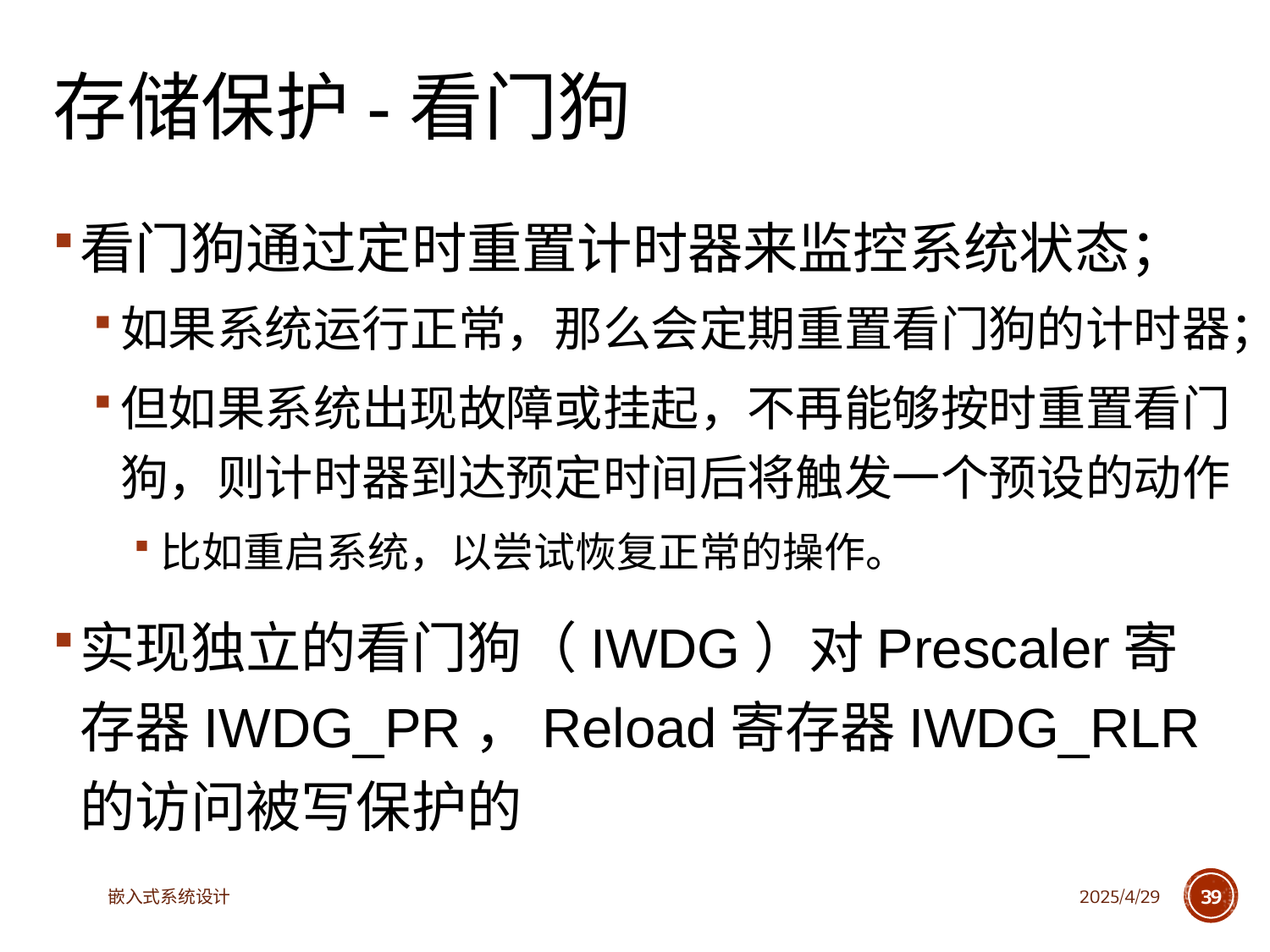

# 存储保护-看门狗
看门狗通过定时重置计时器来监控系统状态；
如果系统运行正常，那么会定期重置看门狗的计时器；
但如果系统出现故障或挂起，不再能够按时重置看门狗，则计时器到达预定时间后将触发一个预设的动作
比如重启系统，以尝试恢复正常的操作。
实现独立的看门狗（IWDG）对Prescaler寄存器IWDG_PR，Reload寄存器IWDG_RLR的访问被写保护的
嵌入式系统设计
2025/4/29
39